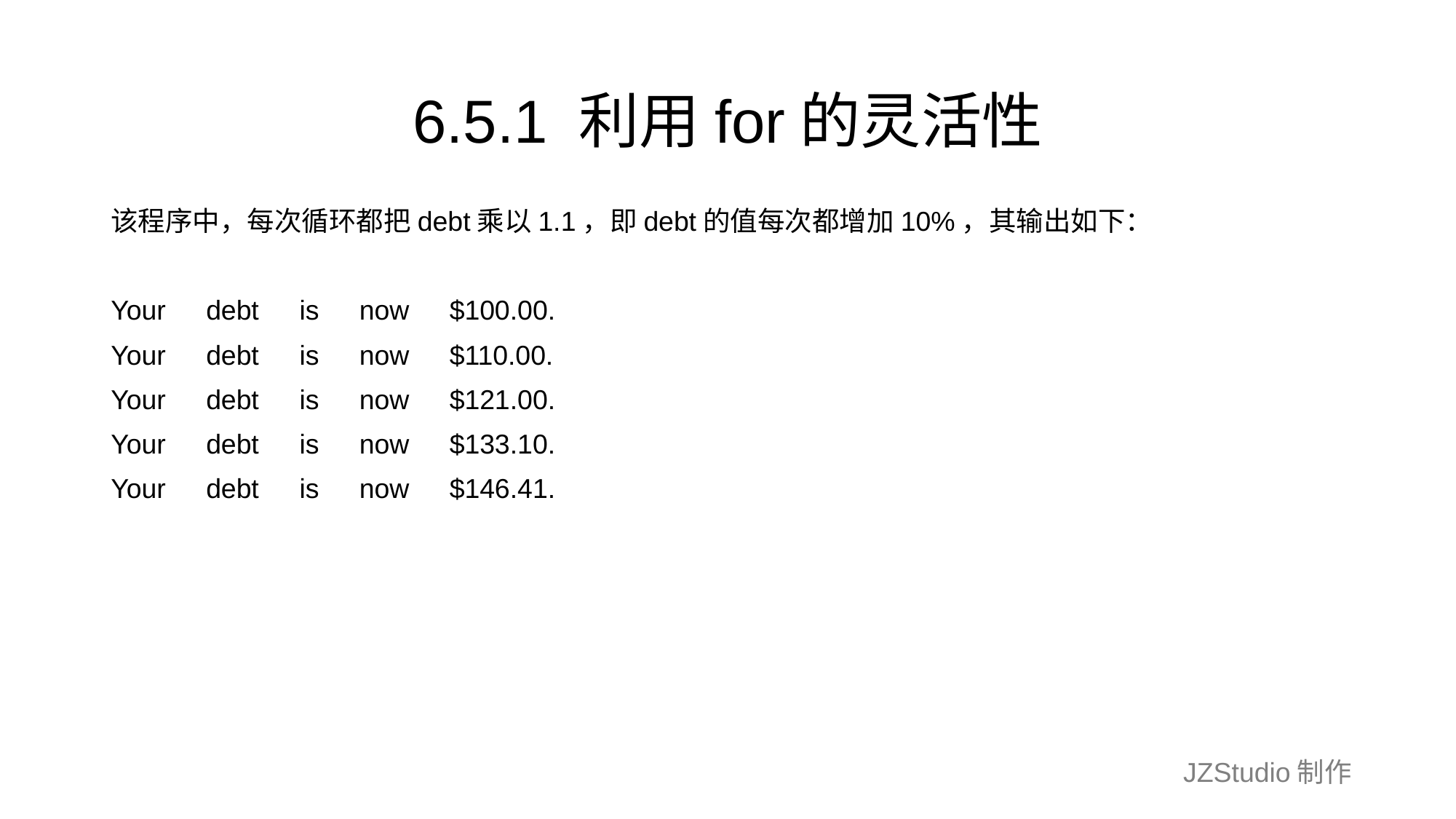

# 6.5.1 利用for的灵活性
该程序中，每次循环都把debt乘以1.1，即debt的值每次都增加10%，其输出如下：

Your　debt　is　now　$100.00.
Your　debt　is　now　$110.00.
Your　debt　is　now　$121.00.
Your　debt　is　now　$133.10.
Your　debt　is　now　$146.41.